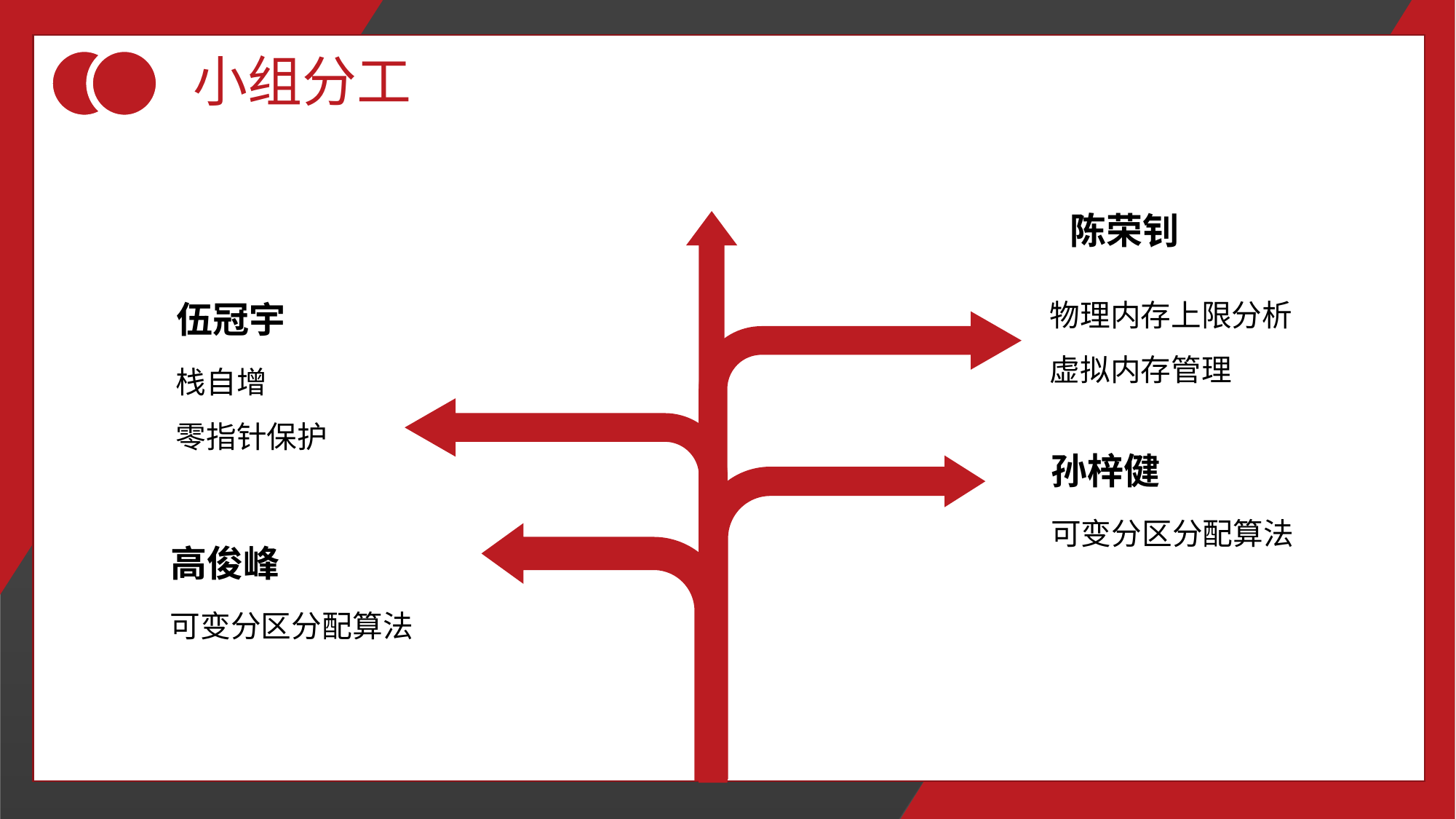

小组分工

陈荣钊
物理内存上限分析
虚拟内存管理

伍冠宇
栈自增
零指针保护

孙梓健
可变分区分配算法

高俊峰
可变分区分配算法